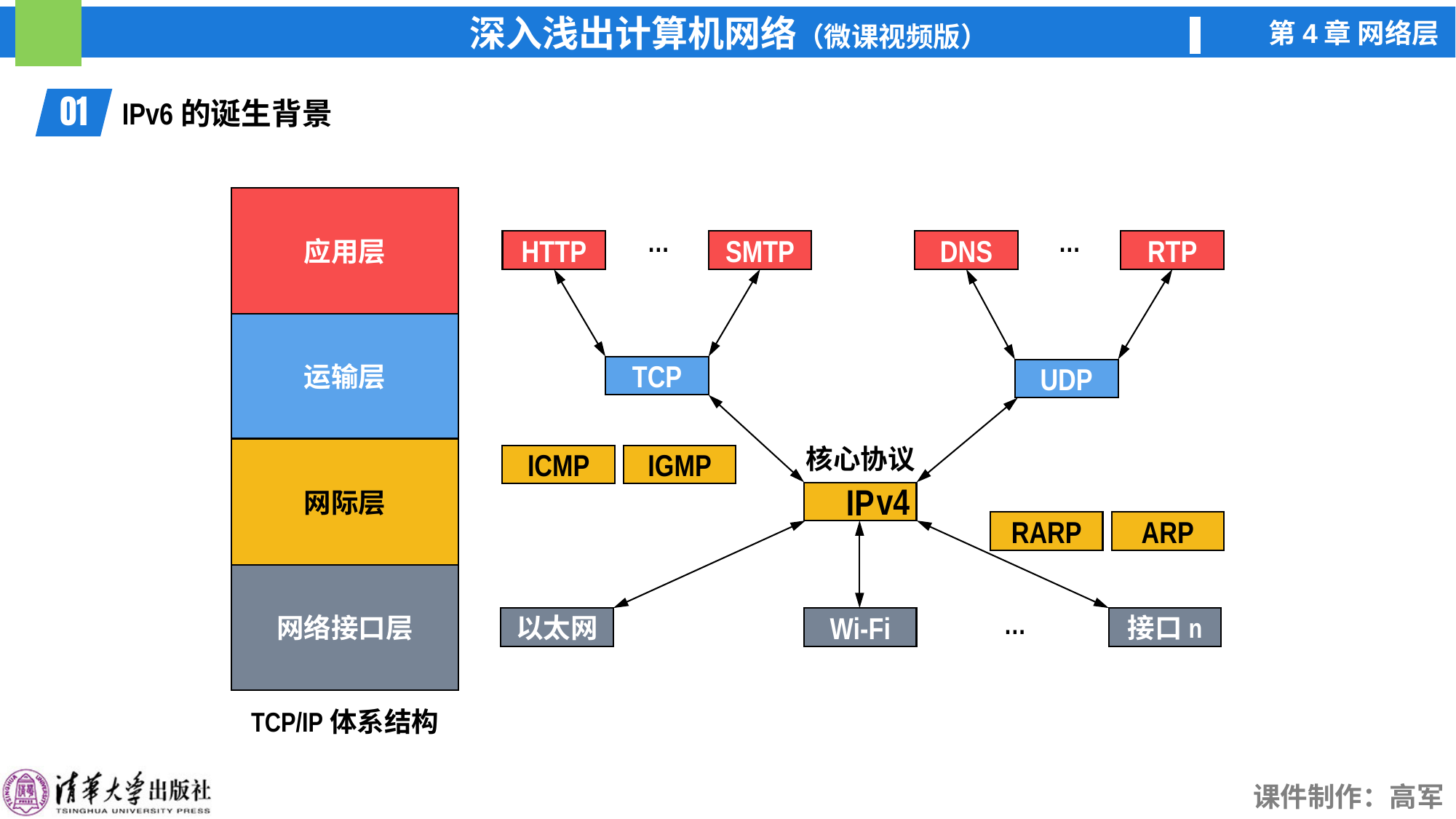

01
IPv6的诞生背景
应用层
运输层
网际层
网络接口层
TCP/IP体系结构
…
…
HTTP
SMTP
DNS
RTP
TCP
UDP
IGMP
ICMP
IP
ARP
RARP
…
以太网
Wi-Fi
接口n
核心协议
v4